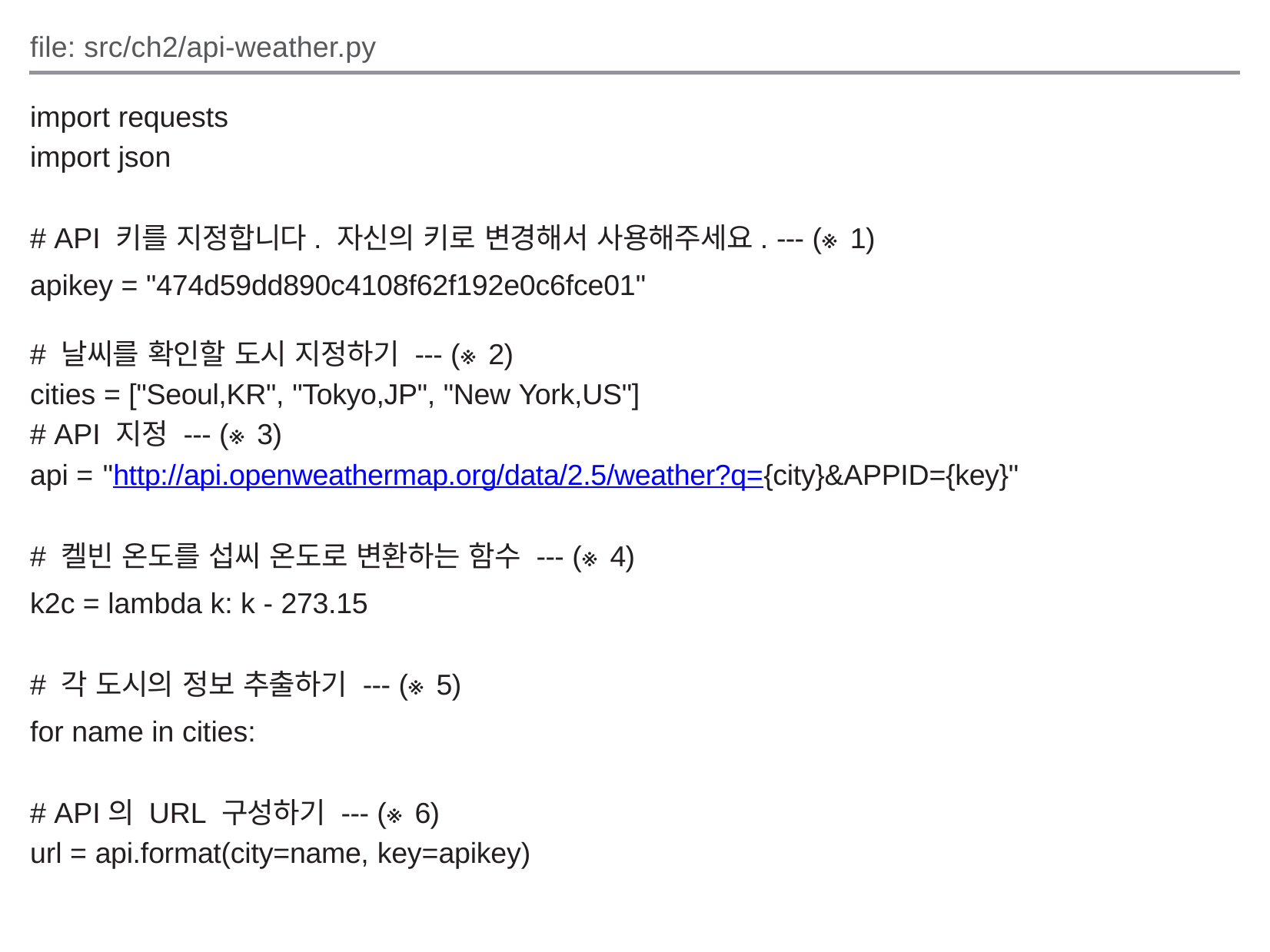

file: src/ch2/api-weather.py

import requests
import json

# API 키를 지정합니다. 자신의 키로 변경해서 사용해주세요. --- (※1)
apikey = "474d59dd890c4108f62f192e0c6fce01"

# 날씨를 확인할 도시 지정하기 --- (※2)
cities = ["Seoul,KR", "Tokyo,JP", "New York,US"]
# API 지정 --- (※3)
api = "http://api.openweathermap.org/data/2.5/weather?q={city}&APPID={key}"

# 켈빈 온도를 섭씨 온도로 변환하는 함수 --- (※4)
k2c = lambda k: k - 273.15

# 각 도시의 정보 추출하기 --- (※5)
for name in cities:

# API의 URL 구성하기 --- (※6)
url = api.format(city=name, key=apikey)